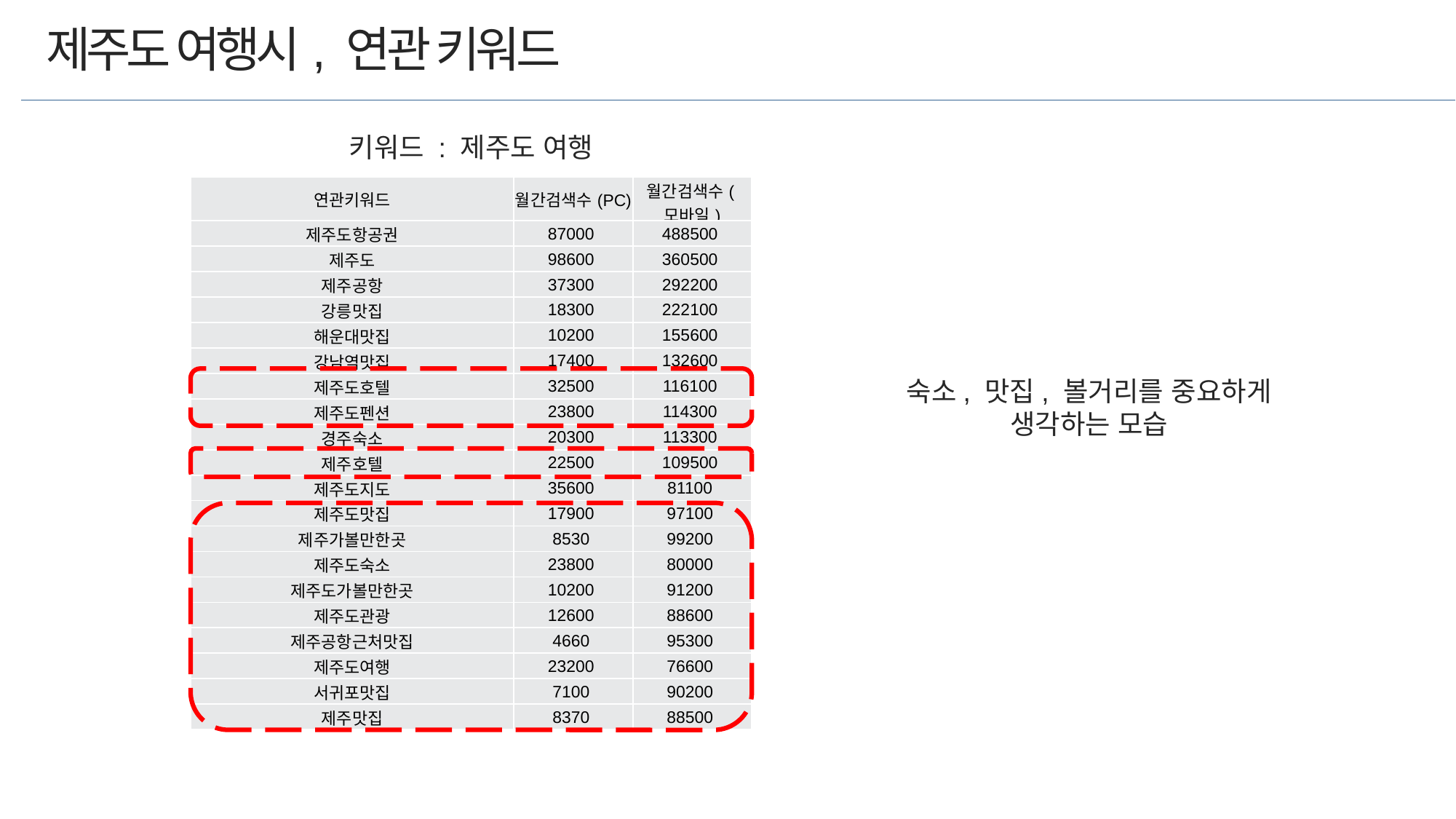

제주도 여행시, 연관 키워드
키워드 : 제주도 여행
| 연관키워드 | 월간검색수(PC) | 월간검색수(모바일) |
| --- | --- | --- |
| 제주도항공권 | 87000 | 488500 |
| 제주도 | 98600 | 360500 |
| 제주공항 | 37300 | 292200 |
| 강릉맛집 | 18300 | 222100 |
| 해운대맛집 | 10200 | 155600 |
| 강남역맛집 | 17400 | 132600 |
| 제주도호텔 | 32500 | 116100 |
| 제주도펜션 | 23800 | 114300 |
| 경주숙소 | 20300 | 113300 |
| 제주호텔 | 22500 | 109500 |
| 제주도지도 | 35600 | 81100 |
| 제주도맛집 | 17900 | 97100 |
| 제주가볼만한곳 | 8530 | 99200 |
| 제주도숙소 | 23800 | 80000 |
| 제주도가볼만한곳 | 10200 | 91200 |
| 제주도관광 | 12600 | 88600 |
| 제주공항근처맛집 | 4660 | 95300 |
| 제주도여행 | 23200 | 76600 |
| 서귀포맛집 | 7100 | 90200 |
| 제주맛집 | 8370 | 88500 |

숙소, 맛집, 볼거리를 중요하게 생각하는 모습